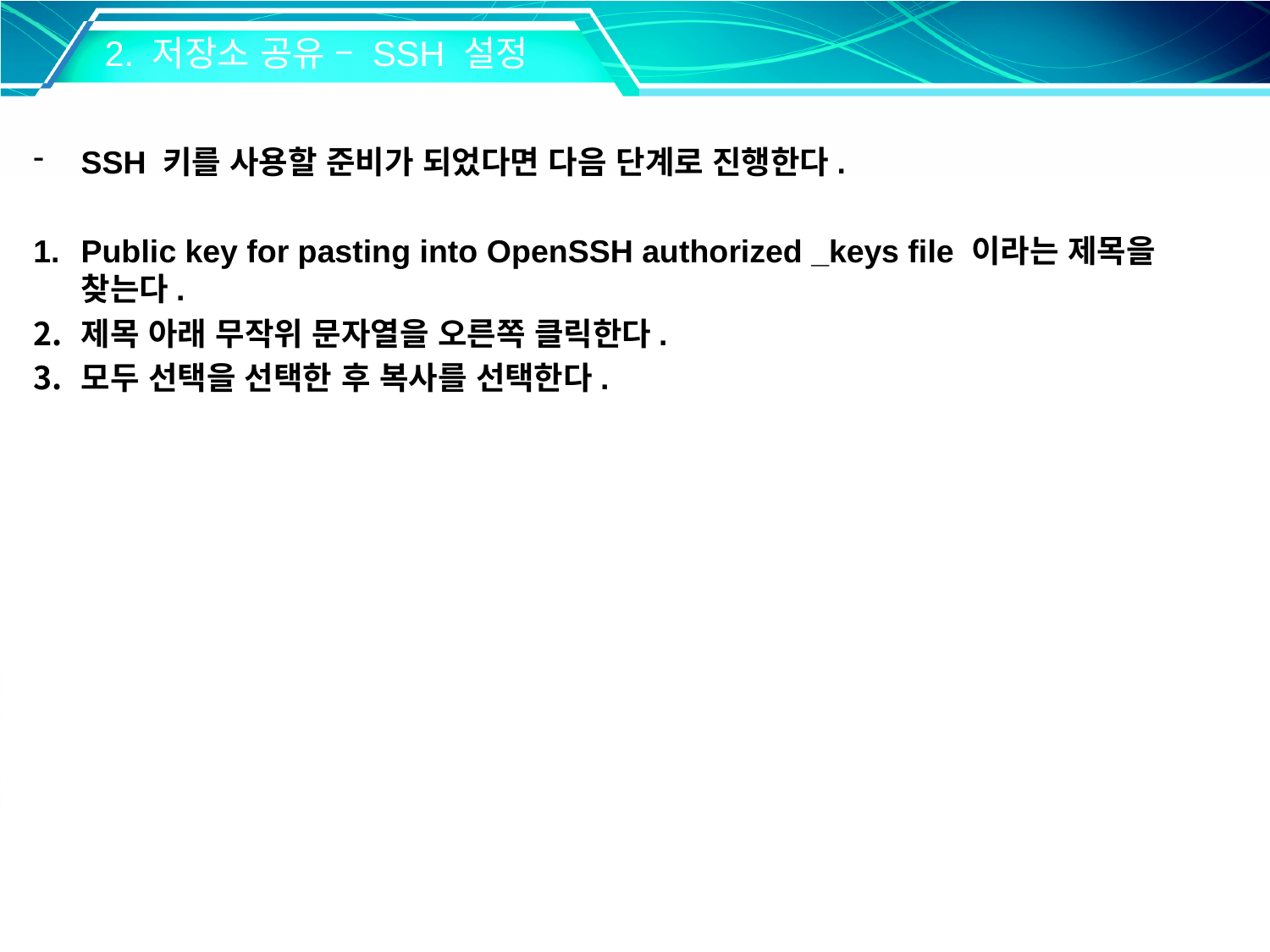

2. 저장소 공유 – SSH 설정
SSH 키를 사용할 준비가 되었다면 다음 단계로 진행한다.

Public key for pasting into OpenSSH authorized _keys file 이라는 제목을 찾는다.
제목 아래 무작위 문자열을 오른쪽 클릭한다.
모두 선택을 선택한 후 복사를 선택한다.